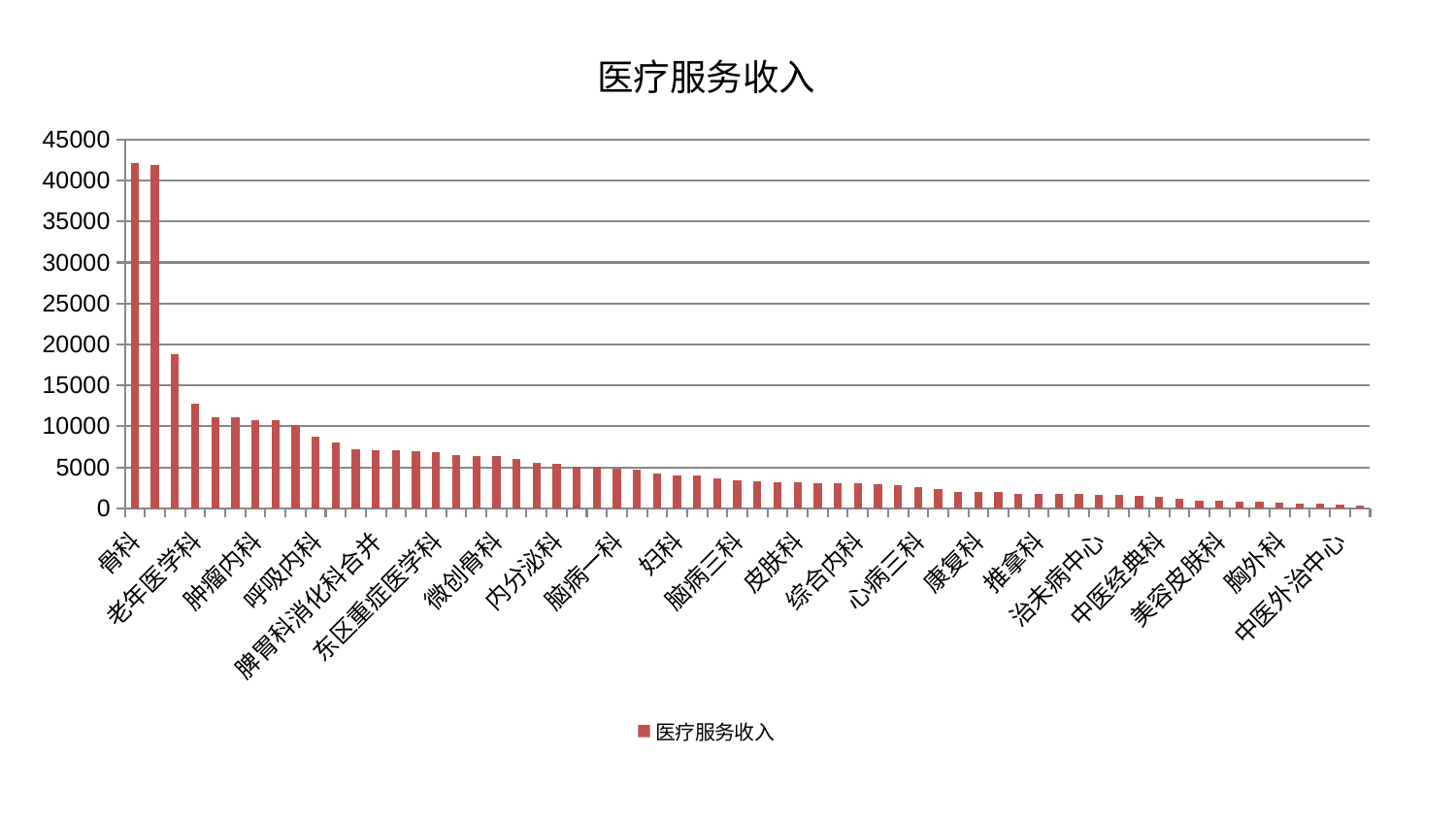

### Chart: 医疗服务收入

| Category | 医疗服务收入 |
|---|---|
| 骨科 | 42103.040629 |
| 医院 | 41850.8 |
| 心血管内科 | 18817.597131 |
| 老年医学科 | 12819.979528 |
| 神经内科 | 11079.296429 |
| 妇科妇二科合并 | 11069.33574 |
| 肿瘤内科 | 10778.689689 |
| 脊柱骨科 | 10708.720948 |
| 重症医学科 | 10110.450993 |
| 呼吸内科 | 8707.875584 |
| 血液科 | 8054.737675 |
| 肾脏内科 | 7165.408582 |
| 脾胃科消化科合并 | 7067.668089 |
| 妇二科 | 7023.399256 |
| 关节骨科 | 6958.127147 |
| 东区重症医学科 | 6827.79352800001 |
| 心病一科 | 6460.804696 |
| 显微骨科 | 6342.320261 |
| 微创骨科 | 6325.999481 |
| 风湿病科 | 6032.64655 |
| 乳腺甲状腺外科 | 5593.014064 |
| 内分泌科 | 5410.489482 |
| 周围血管科 | 5100.328001 |
| 运动损伤骨科 | 5096.933277 |
| 脑病一科 | 4806.74056 |
| 创伤骨科 | 4719.897426 |
| 肾病科 | 4262.50244 |
| 妇科 | 4045.936484 |
| 脾胃病科 | 4012.400542 |
| 心病二科 | 3662.077031 |
| 脑病三科 | 3364.891667 |
| 西区重症医学科 | 3282.657465 |
| 肛肠科 | 3154.825976 |
| 皮肤科 | 3129.713408 |
| 心病四科 | 3084.144263 |
| 消化内科 | 3055.267547 |
| 综合内科 | 3012.374577 |
| 东区肾病科 | 2902.906142 |
| 针灸科 | 2781.428471 |
| 心病三科 | 2598.196564 |
| 神经外科 | 2383.880489 |
| 儿科 | 2039.951346 |
| 康复科 | 1954.032069 |
| 小儿骨科 | 1951.042089 |
| 普通外科 | 1778.829557 |
| 推拿科 | 1766.335473 |
| 耳鼻喉科 | 1762.709814 |
| 肝病科 | 1723.7875 |
| 治未病中心 | 1606.999466 |
| 眼科 | 1578.918573 |
| 脑病二科 | 1547.869763 |
| 中医经典科 | 1359.794439 |
| 身心医学科 | 1152.525286 |
| 产科 | 910.760612 |
| 美容皮肤科 | 873.675564 |
| 泌尿外科 | 835.465382 |
| 男科 | 826.44482 |
| 胸外科 | 701.103683 |
| 肝胆外科 | 603.046618 |
| 口腔科 | 570.640828 |
| 中医外治中心 | 483.917079 |
| 小儿推拿科 | 331.263445 |
293